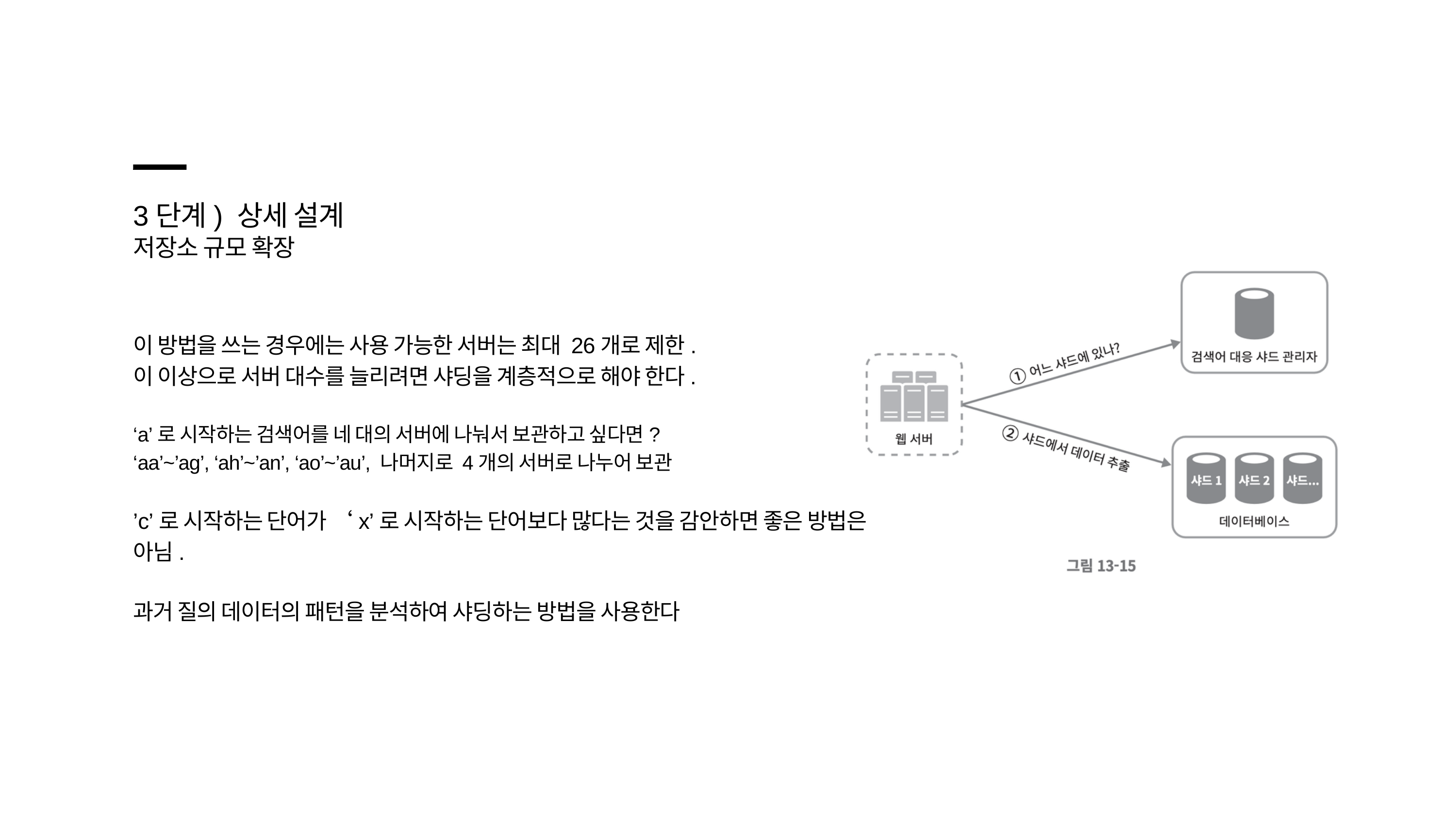

3단계) 상세 설계
저장소 규모 확장

이 방법을 쓰는 경우에는 사용 가능한 서버는 최대 26개로 제한.
이 이상으로 서버 대수를 늘리려면 샤딩을 계층적으로 해야 한다.

‘a’로 시작하는 검색어를 네 대의 서버에 나눠서 보관하고 싶다면?
‘aa’~’ag’, ‘ah’~’an’, ‘ao’~’au’, 나머지로 4개의 서버로 나누어 보관

’c’로 시작하는 단어가 ‘x’로 시작하는 단어보다 많다는 것을 감안하면 좋은 방법은 아님.

과거 질의 데이터의 패턴을 분석하여 샤딩하는 방법을 사용한다